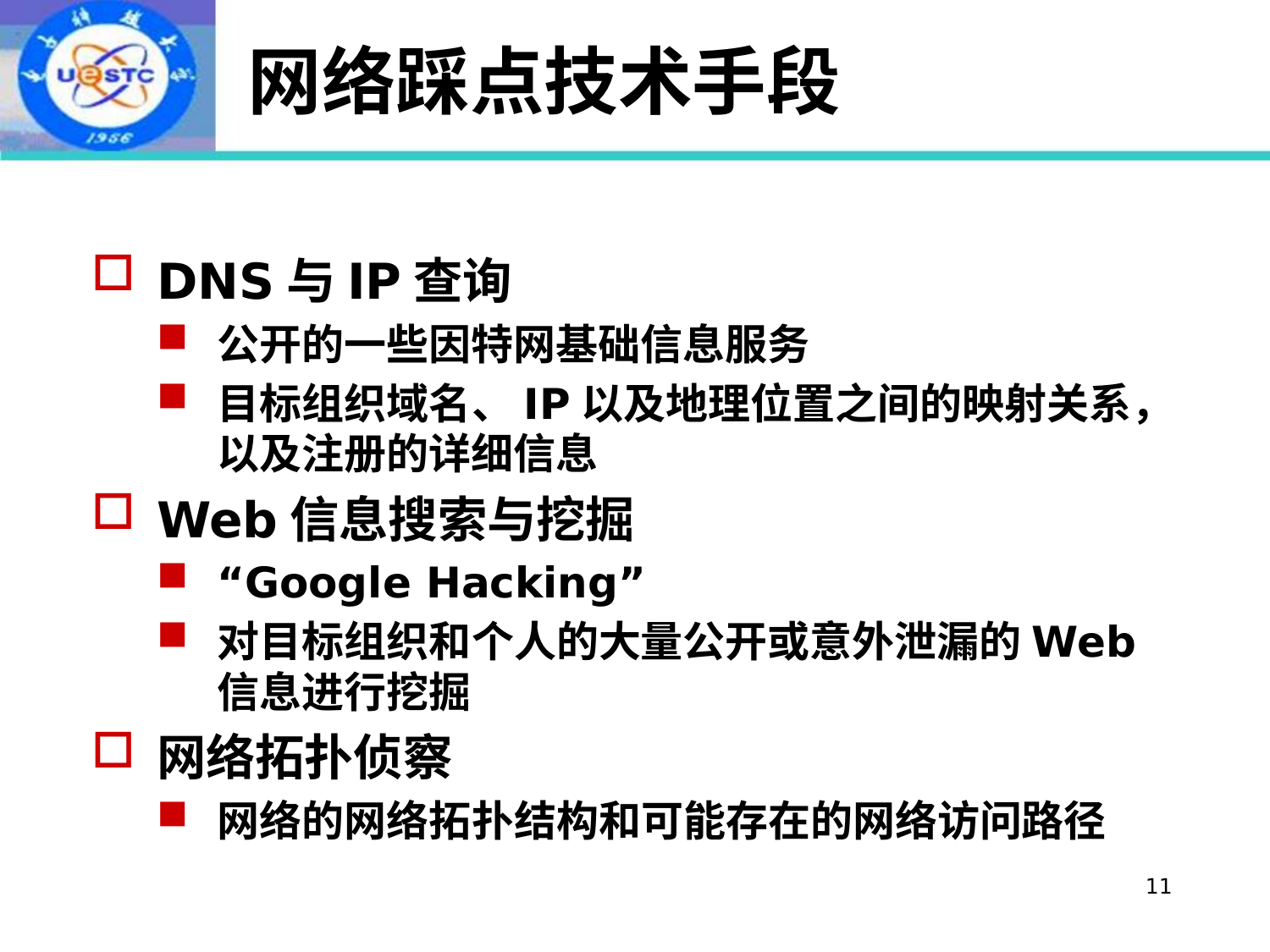

# 网络踩点技术手段
DNS与IP查询
公开的一些因特网基础信息服务
目标组织域名、IP以及地理位置之间的映射关系，以及注册的详细信息
Web信息搜索与挖掘
“Google Hacking”
对目标组织和个人的大量公开或意外泄漏的Web信息进行挖掘
网络拓扑侦察
网络的网络拓扑结构和可能存在的网络访问路径
11